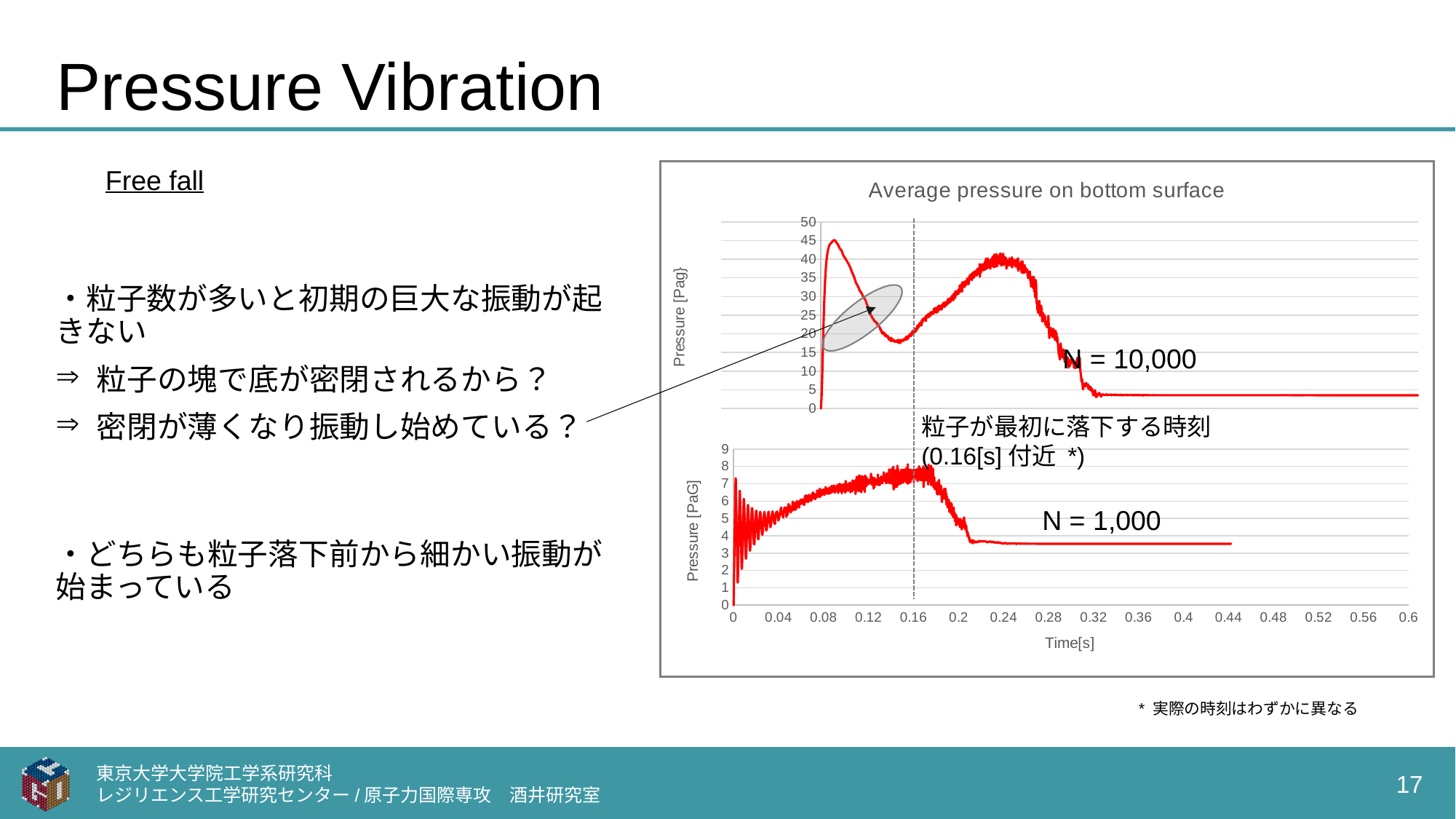

# Pressure Vibration
Free fall

### Chart: Average pressure on bottom surface

| Category | avg pressure (Cell Statistics) |
|---|---|
・粒子数が多いと初期の巨大な振動が起きない
粒子の塊で底が密閉されるから？
密閉が薄くなり振動し始めている？
N = 10,000
粒子が最初に落下する時刻(0.16[s]付近 *)

### Chart

| Category | avg pressure (Cell Statistics) |
|---|---|
N = 1,000
・どちらも粒子落下前から細かい振動が始まっている
* 実際の時刻はわずかに異なる
東京大学大学院工学系研究科
レジリエンス工学研究センター/原子力国際専攻　酒井研究室
17